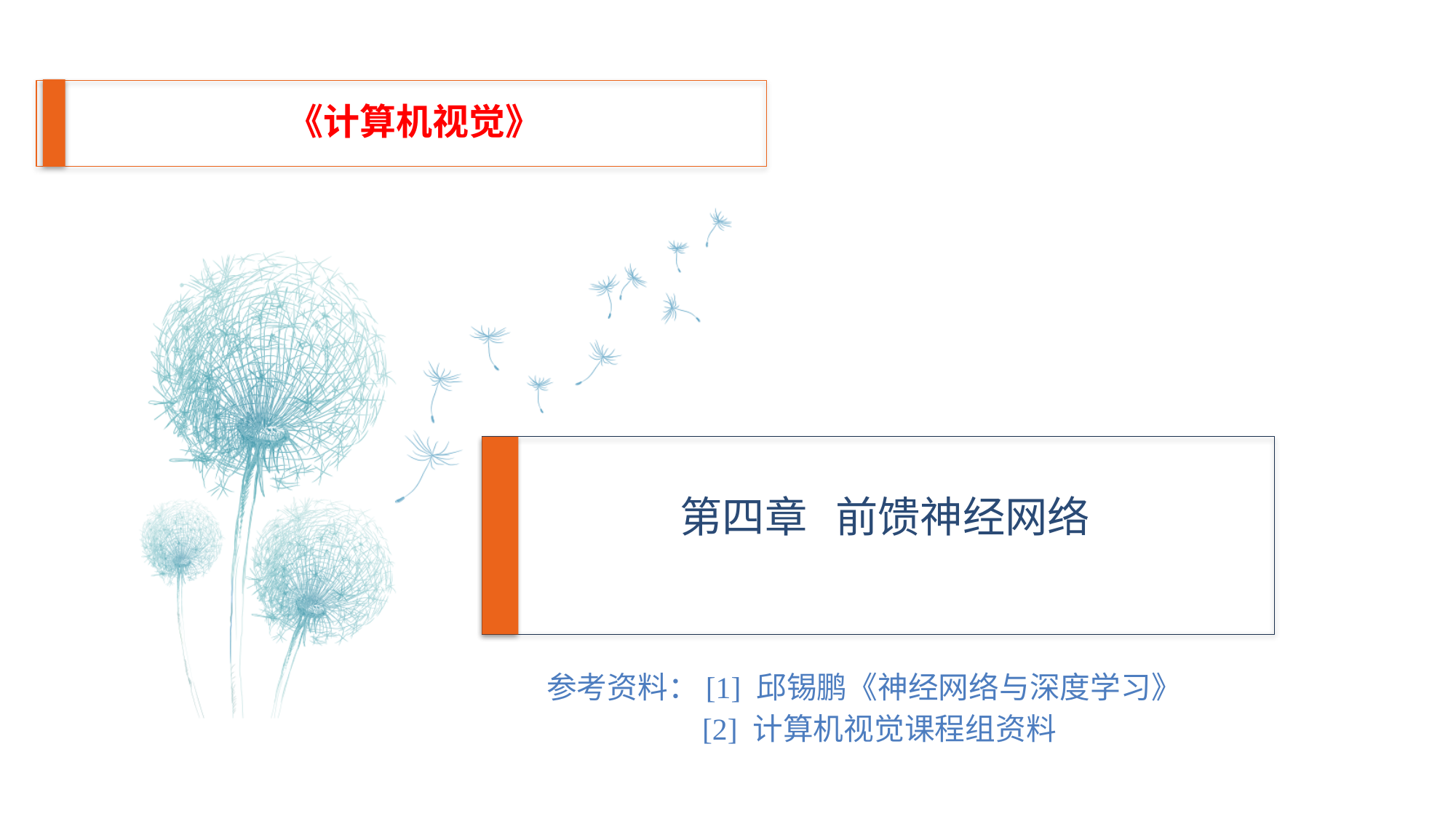

《计算机视觉》
# 第四章   前馈神经网络
参考资料：[1] 邱锡鹏《神经网络与深度学习》
    [2] 计算机视觉课程组资料